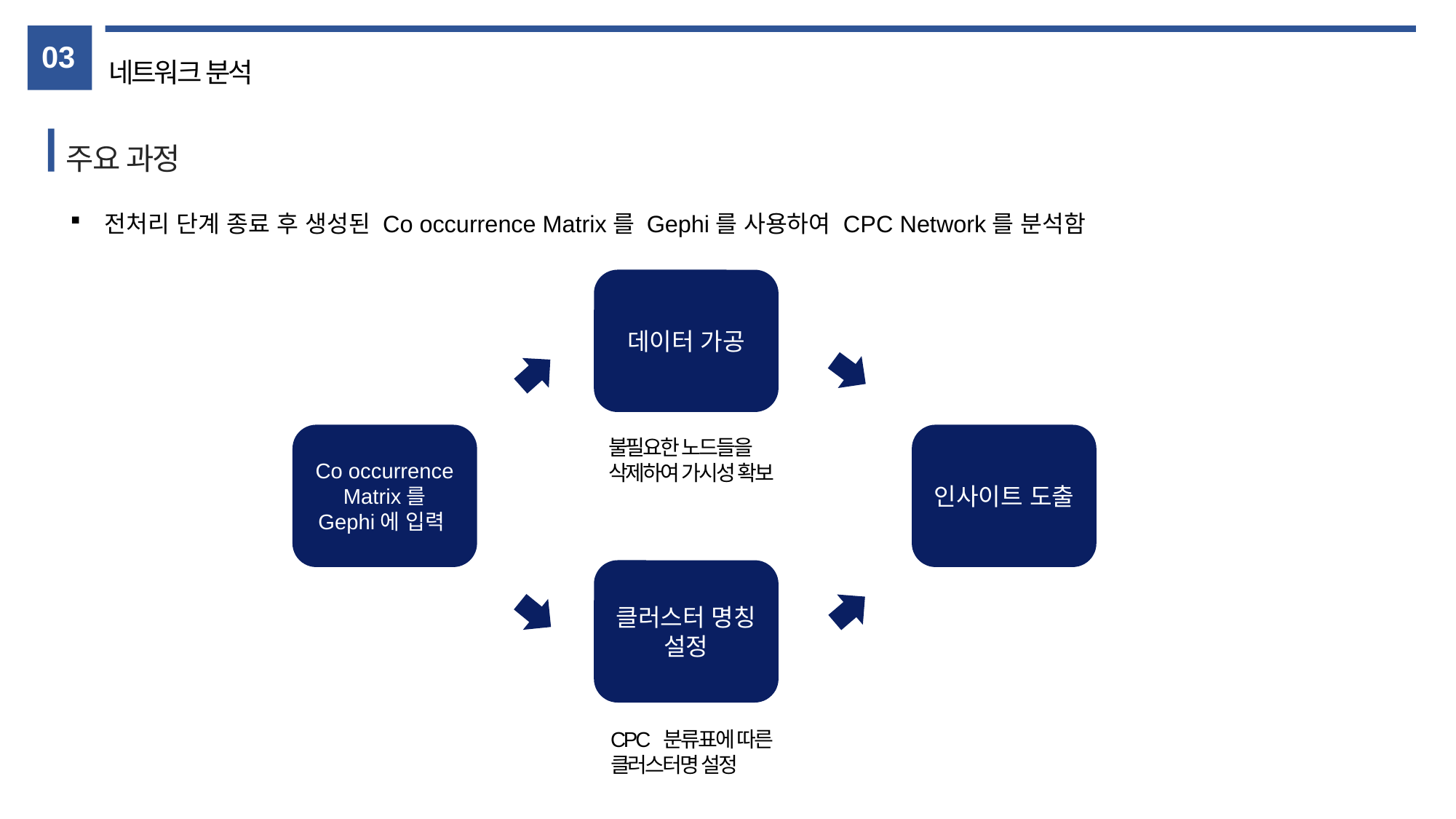

03
네트워크 분석
주요 과정

전처리 단계 종료 후 생성된 Co occurrence Matrix를 Gephi를 사용하여 CPC Network를 분석함
데이터 가공

Co occurrence Matrix를 Gephi에 입력
인사이트 도출
불필요한 노드들을
삭제하여 가시성 확보
클러스터 명칭 설정

CPC  분류표에 따른
클러스터명 설정